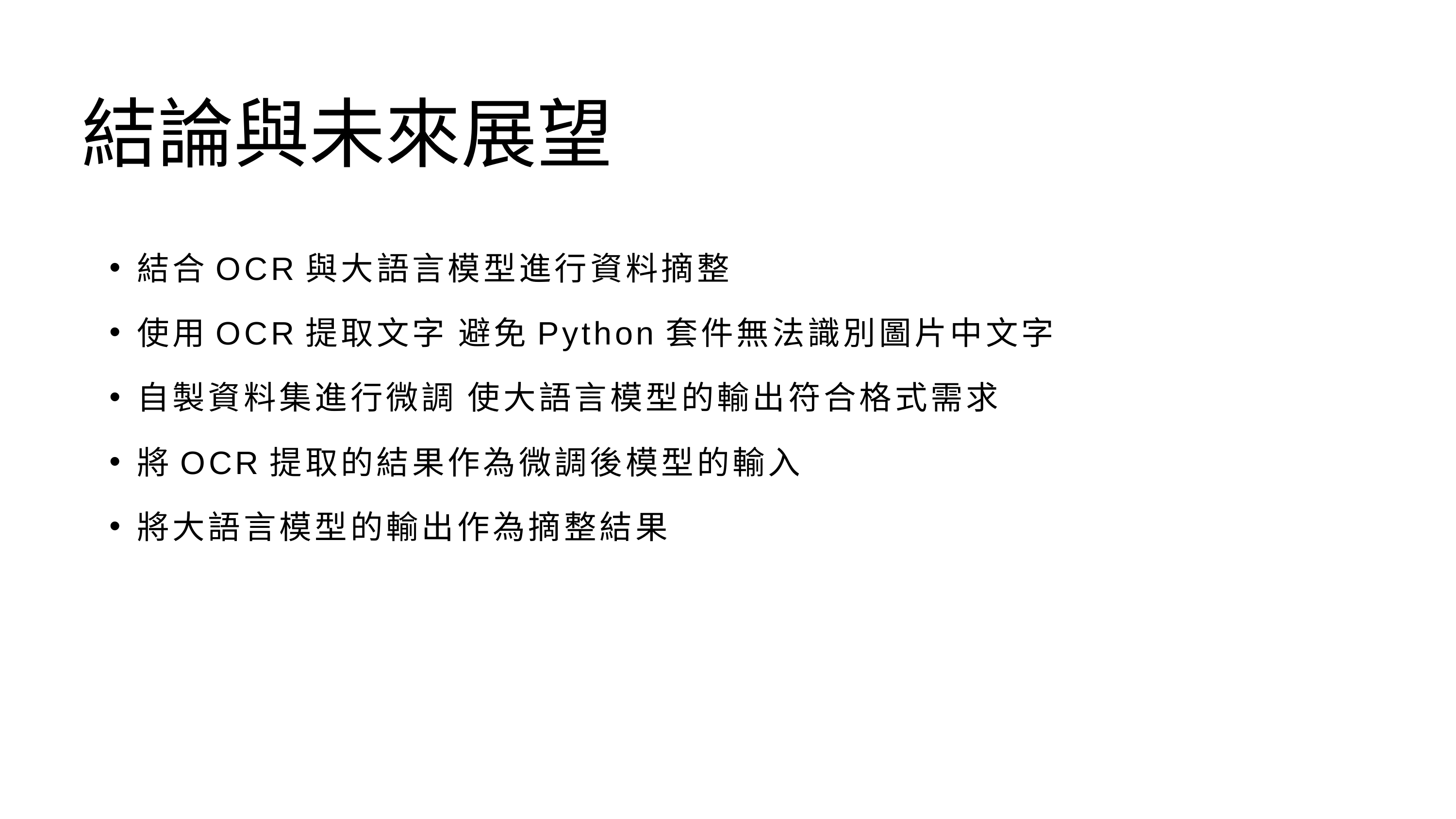

結論與未來展望
結合OCR與大語言模型進行資料摘整
使用OCR提取文字 避免Python套件無法識別圖片中文字
自製資料集進行微調 使大語言模型的輸出符合格式需求
將OCR提取的結果作為微調後模型的輸入
將大語言模型的輸出作為摘整結果